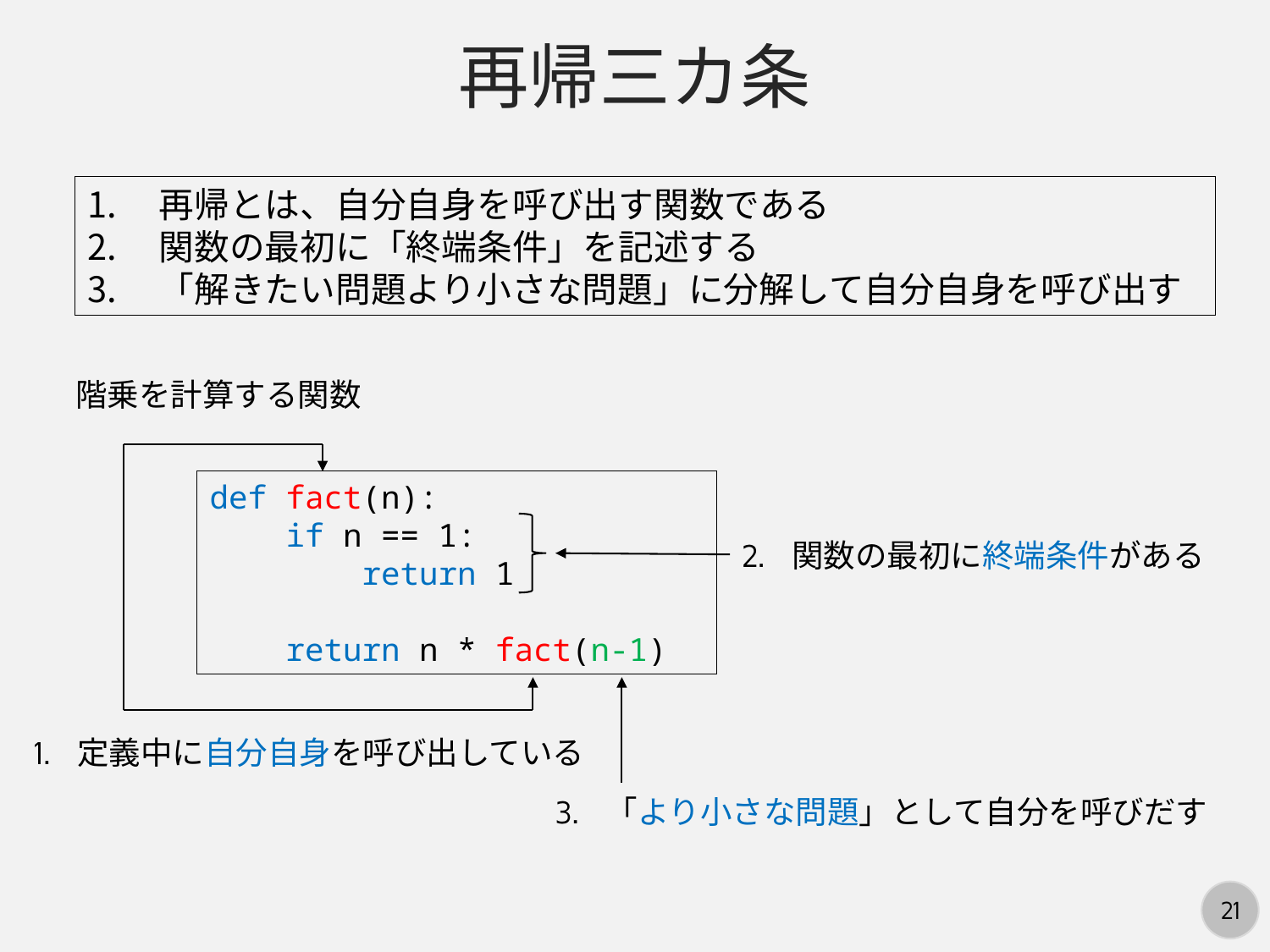

再帰三カ条
再帰とは、自分自身を呼び出す関数である
関数の最初に「終端条件」を記述する
「解きたい問題より小さな問題」に分解して自分自身を呼び出す
階乗を計算する関数
def fact(n):
    if n == 1:
        return 1

    return n * fact(n-1)

2.  関数の最初に終端条件がある
1.  定義中に自分自身を呼び出している
3.  「より小さな問題」として自分を呼びだす